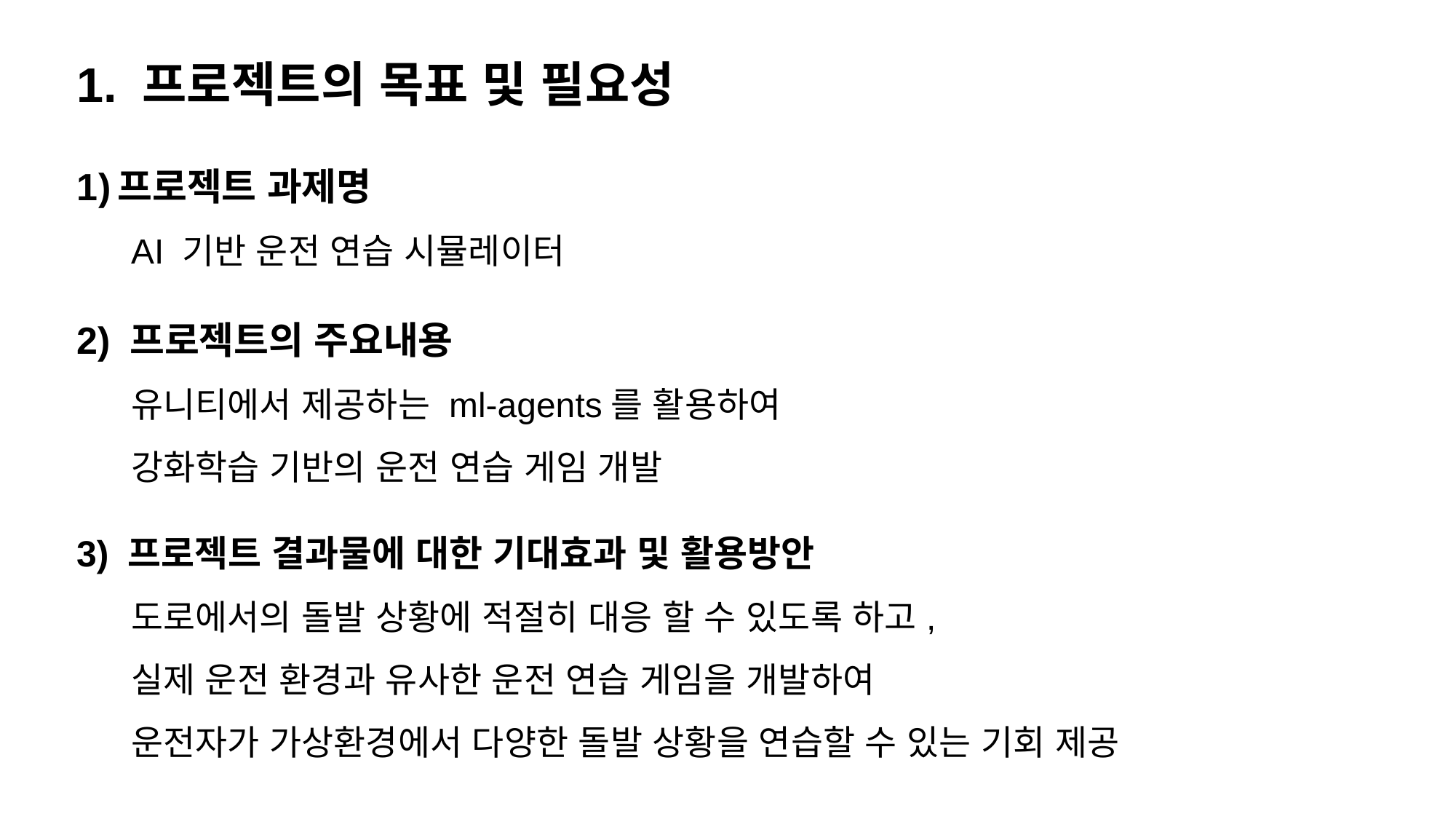

1. 프로젝트의 목표 및 필요성
프로젝트 과제명
AI 기반 운전 연습 시뮬레이터
2) 프로젝트의 주요내용
유니티에서 제공하는 ml-agents를 활용하여
강화학습 기반의 운전 연습 게임 개발
3) 프로젝트 결과물에 대한 기대효과 및 활용방안
도로에서의 돌발 상황에 적절히 대응 할 수 있도록 하고,
실제 운전 환경과 유사한 운전 연습 게임을 개발하여
운전자가 가상환경에서 다양한 돌발 상황을 연습할 수 있는 기회 제공